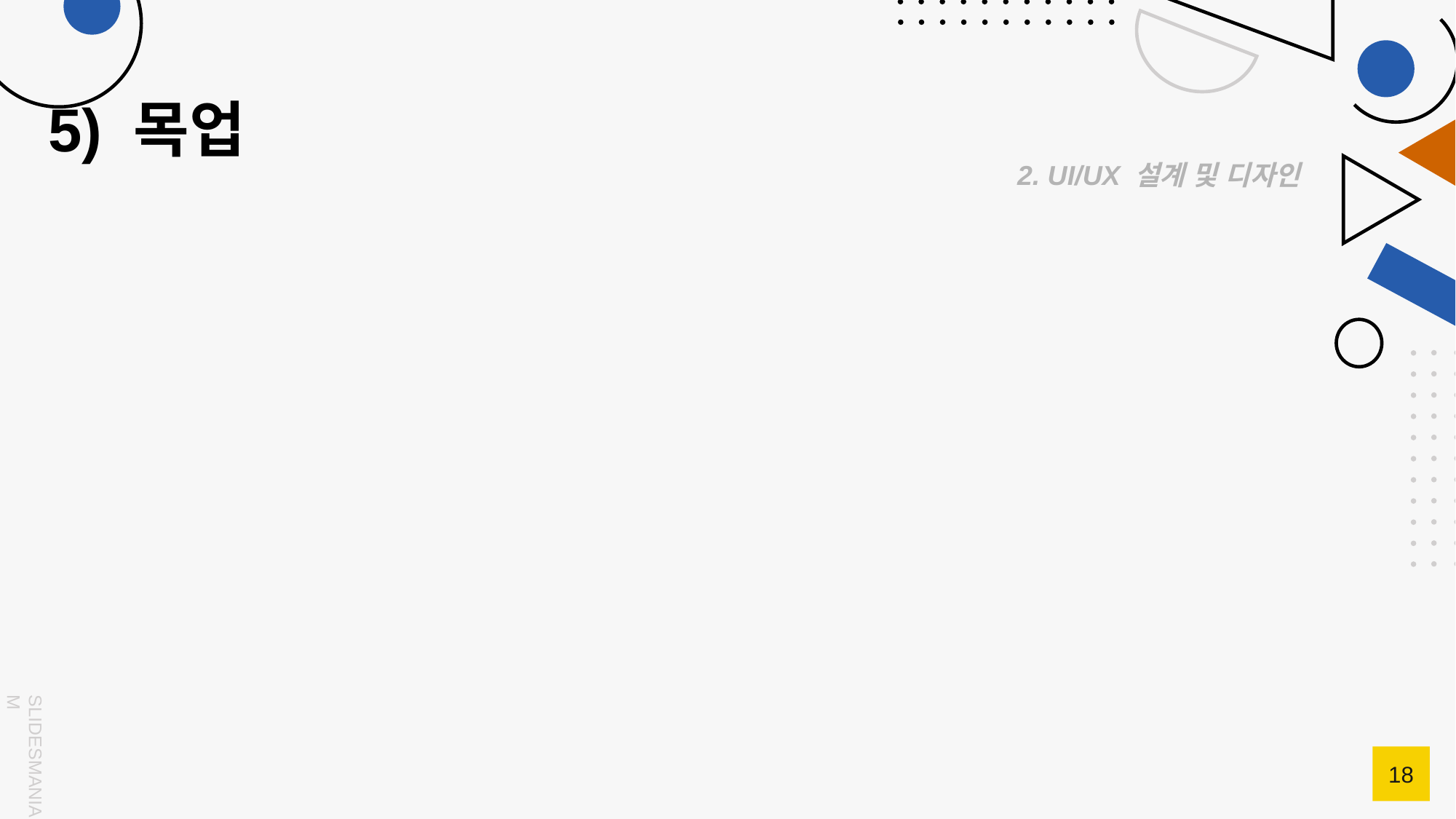

# 5) 목업
2. UI/UX 설계 및 디자인

18